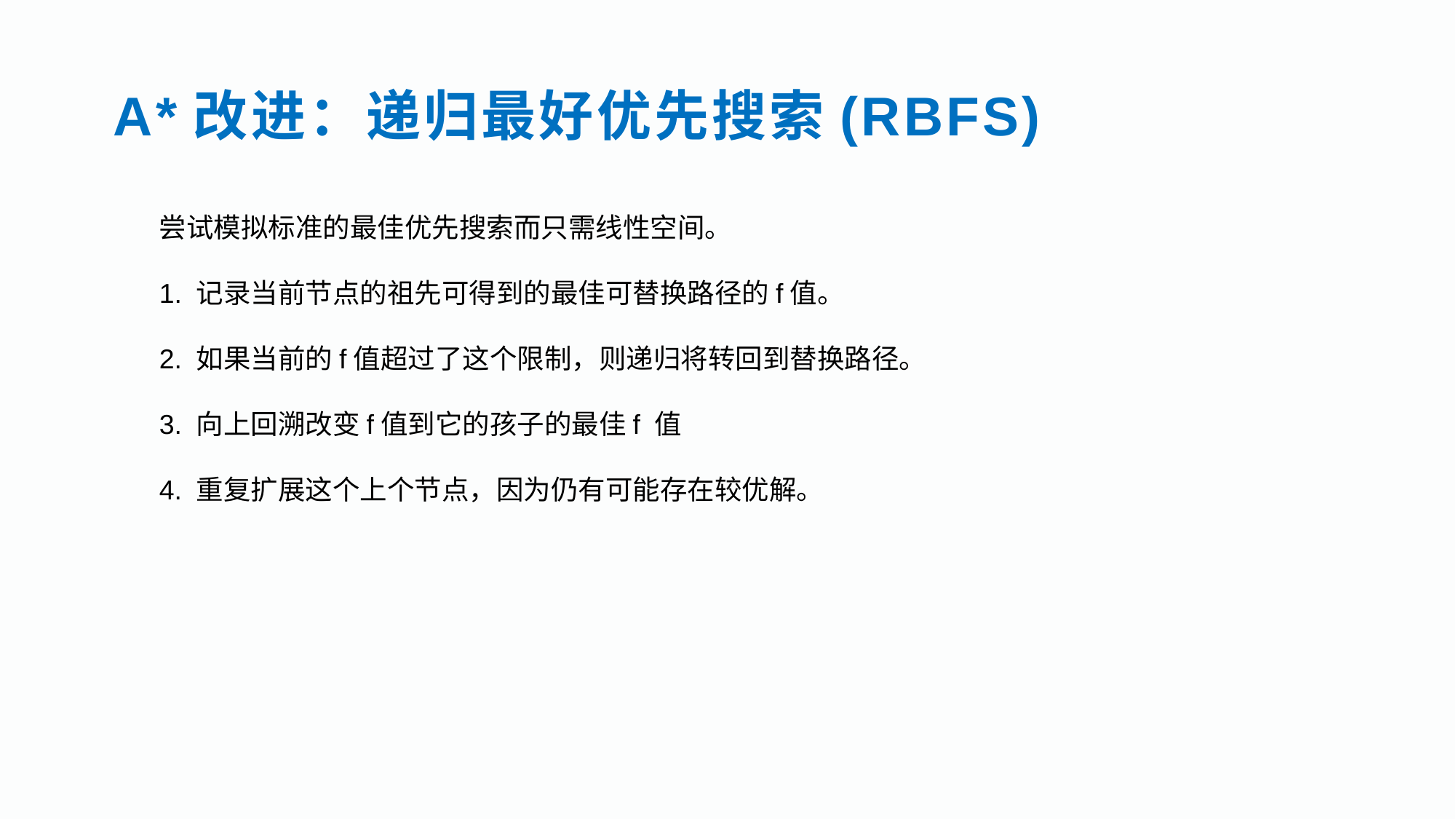

A*改进：递归最好优先搜索(RBFS)
尝试模拟标准的最佳优先搜索而只需线性空间。

1. 记录当前节点的祖先可得到的最佳可替换路径的f值。

2. 如果当前的f值超过了这个限制，则递归将转回到替换路径。

3. 向上回溯改变f值到它的孩子的最佳f 值

4. 重复扩展这个上个节点，因为仍有可能存在较优解。